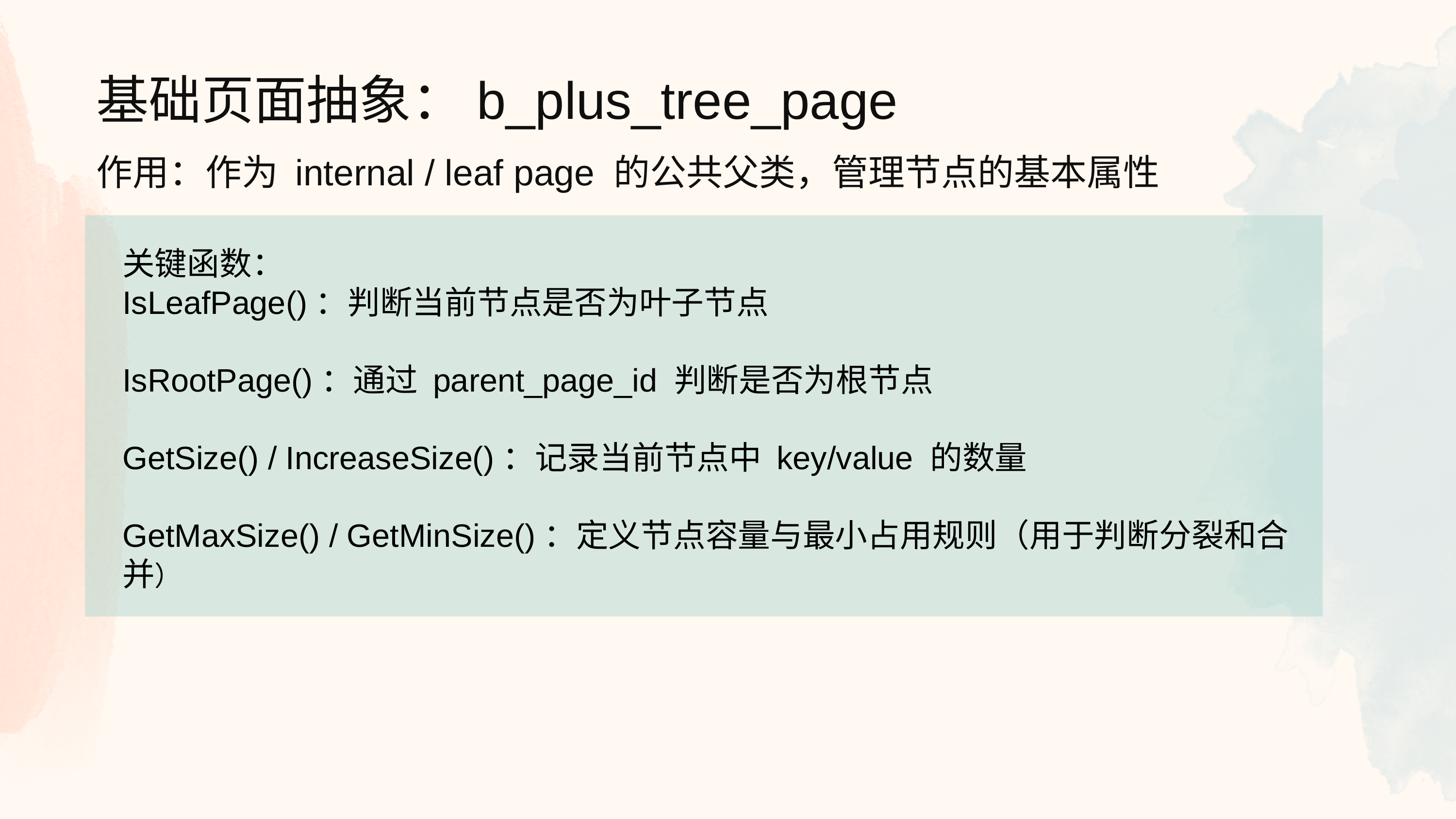

基础页面抽象：b_plus_tree_page
作用：作为 internal / leaf page 的公共父类，管理节点的基本属性

关键函数：
IsLeafPage()：判断当前节点是否为叶子节点

IsRootPage()：通过 parent_page_id 判断是否为根节点

GetSize() / IncreaseSize()：记录当前节点中 key/value 的数量

GetMaxSize() / GetMinSize()：定义节点容量与最小占用规则（用于判断分裂和合并）